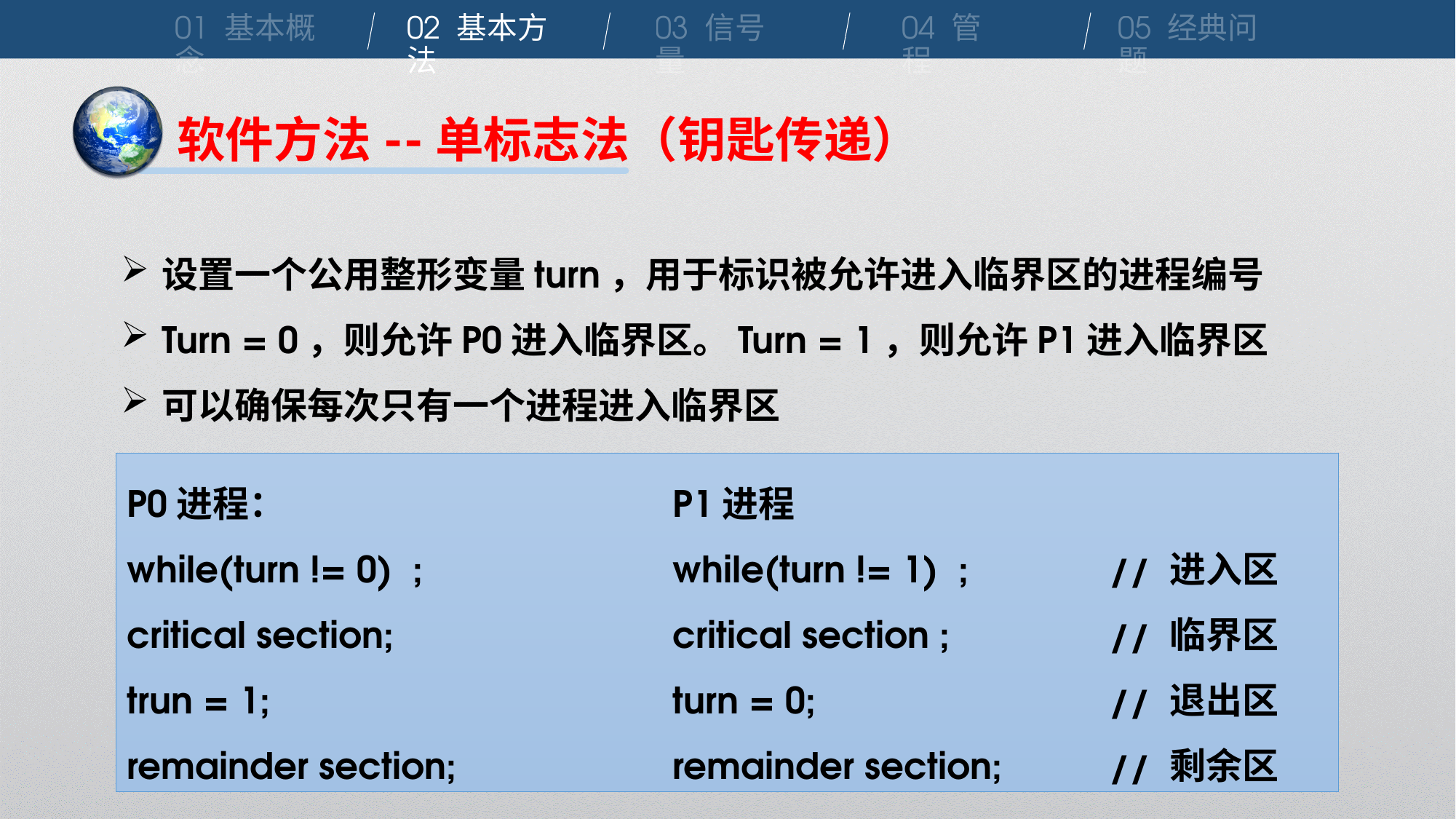

01 基本概念
02 基本方法
03 信号量
04 管程
05 经典问题
软件方法--单标志法（钥匙传递）
设置一个公用整形变量turn，用于标识被允许进入临界区的进程编号
Turn = 0，则允许P0进入临界区。Turn = 1，则允许P1进入临界区
可以确保每次只有一个进程进入临界区
P0进程：				P1进程
while(turn != 0)  ;			while(turn != 1)  ;		// 进入区
critical section; 			critical section ;		// 临界区
trun = 1;				turn = 0;			// 退出区
remainder section;		remainder section;	// 剩余区